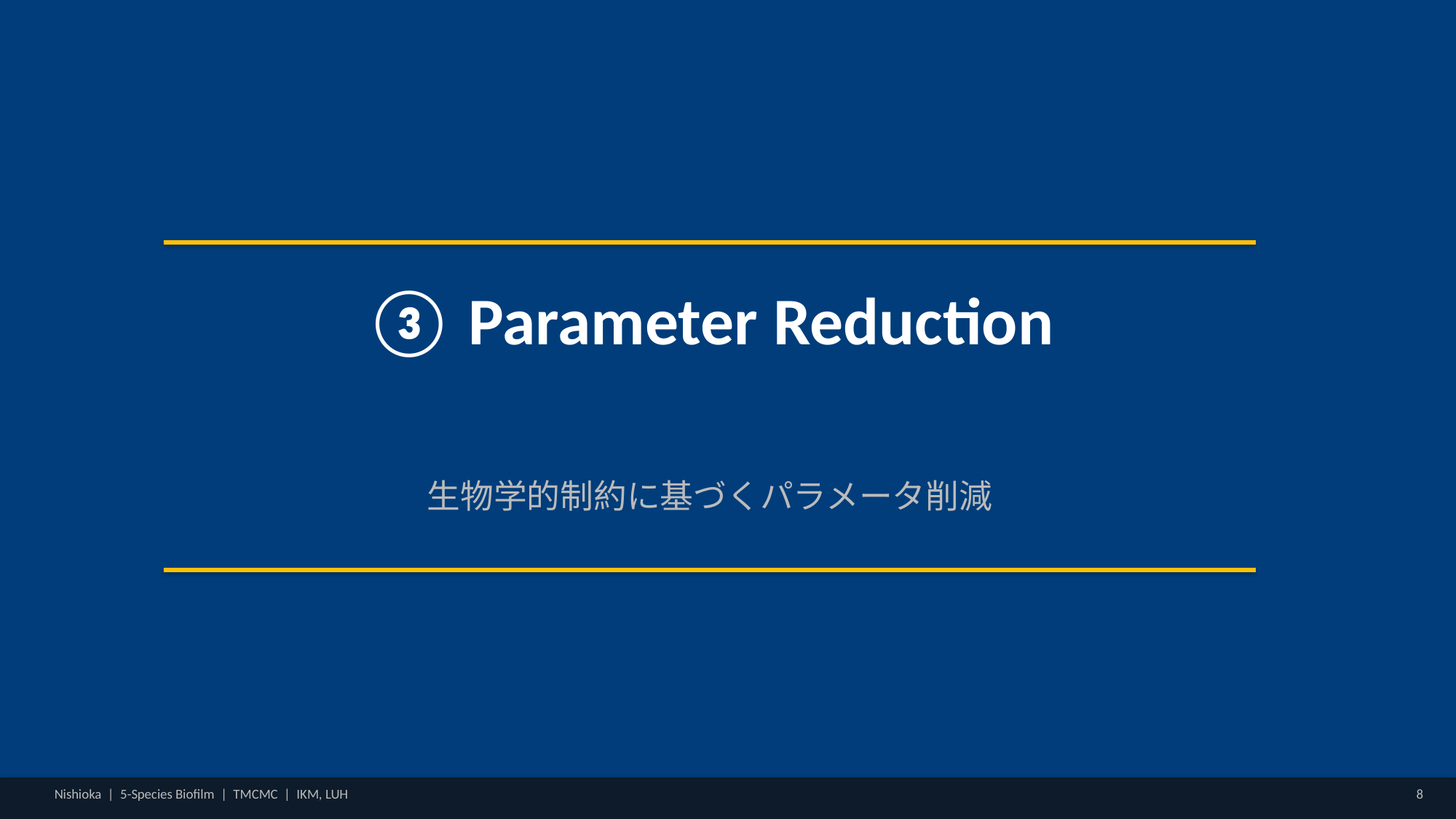

③ Parameter Reduction
生物学的制約に基づくパラメータ削減

Nishioka  |  5-Species Biofilm  |  TMCMC  |  IKM, LUH
8